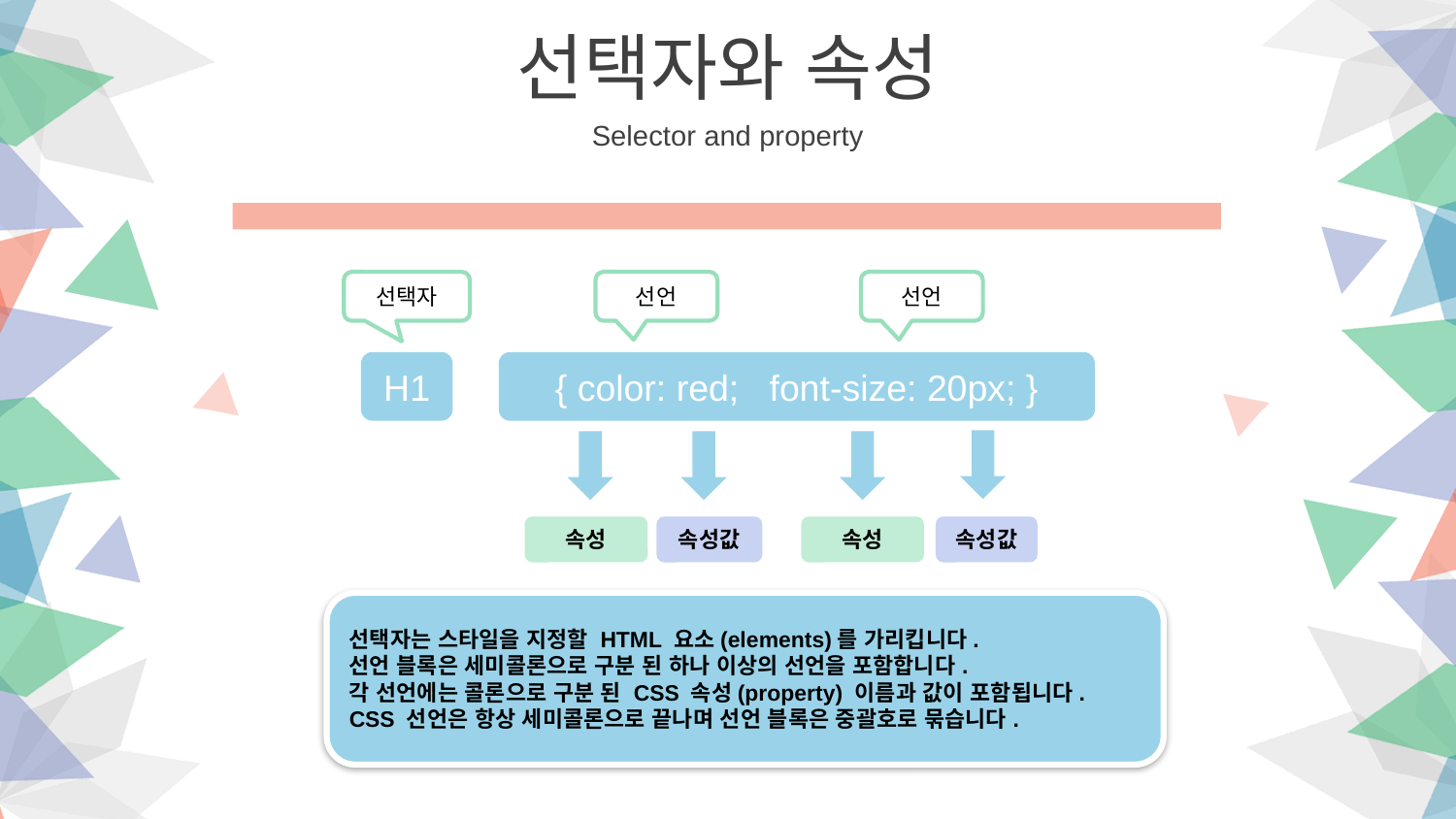

선택자와 속성
Selector and property

선언
선택자
선언
H1
{ color: red;   font-size: 20px; }

속성
속성값
속성
속성값
선택자는 스타일을 지정할 HTML 요소(elements)를 가리킵니다.
선언 블록은 세미콜론으로 구분 된 하나 이상의 선언을 포함합니다.
각 선언에는 콜론으로 구분 된 CSS 속성(property) 이름과 값이 포함됩니다.
CSS 선언은 항상 세미콜론으로 끝나며 선언 블록은 중괄호로 묶습니다.